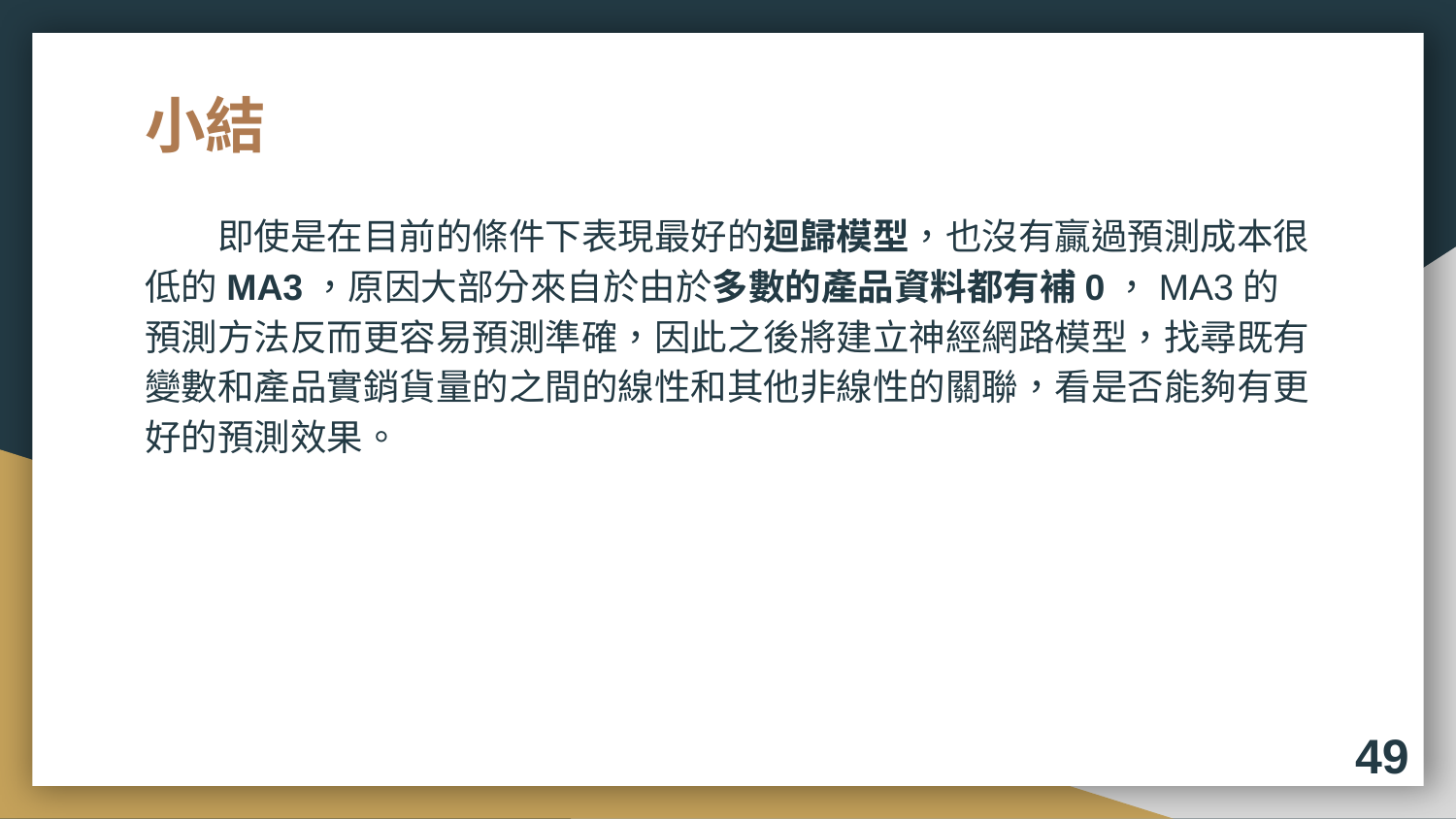

# 小結
即使是在目前的條件下表現最好的迴歸模型，也沒有贏過預測成本很低的MA3，原因大部分來自於由於多數的產品資料都有補0，MA3的預測方法反而更容易預測準確，因此之後將建立神經網路模型，找尋既有變數和產品實銷貨量的之間的線性和其他非線性的關聯，看是否能夠有更好的預測效果。
49